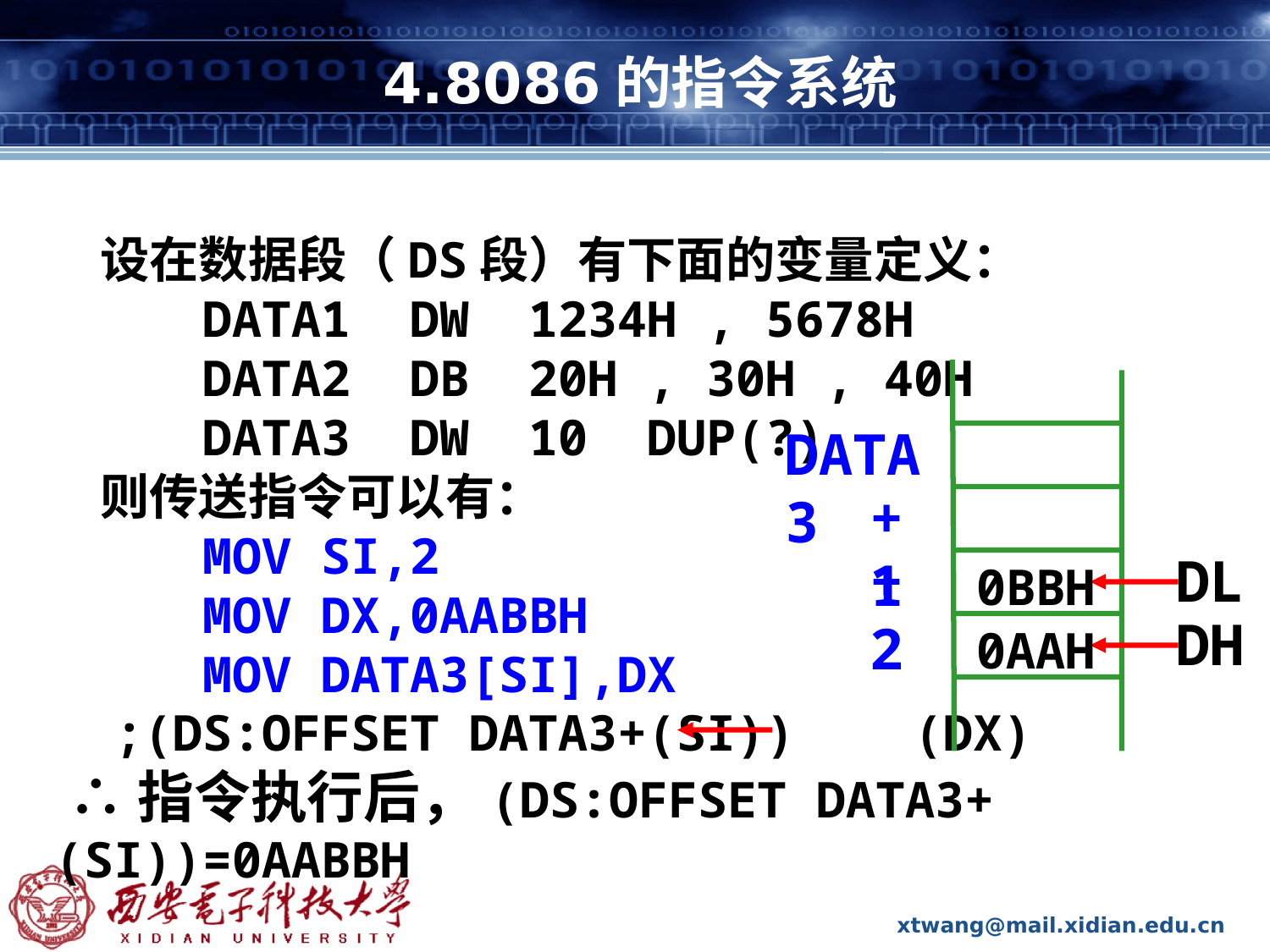

# 4.8086的指令系统
   设在数据段（DS段）有下面的变量定义：
     DATA1  DW  1234H , 5678H
     DATA2  DB  20H , 30H , 40H
     DATA3  DW  10  DUP(?)
   则传送指令可以有：
     MOV SI,2
     MOV DX,0AABBH
     MOV DATA3[SI],DX
  ;(DS:OFFSET DATA3+(SI))    (DX)
 ∴指令执行后，(DS:OFFSET DATA3+(SI))=0AABBH

DATA3

+1

+2
DL

0BBH

DH

0AAH